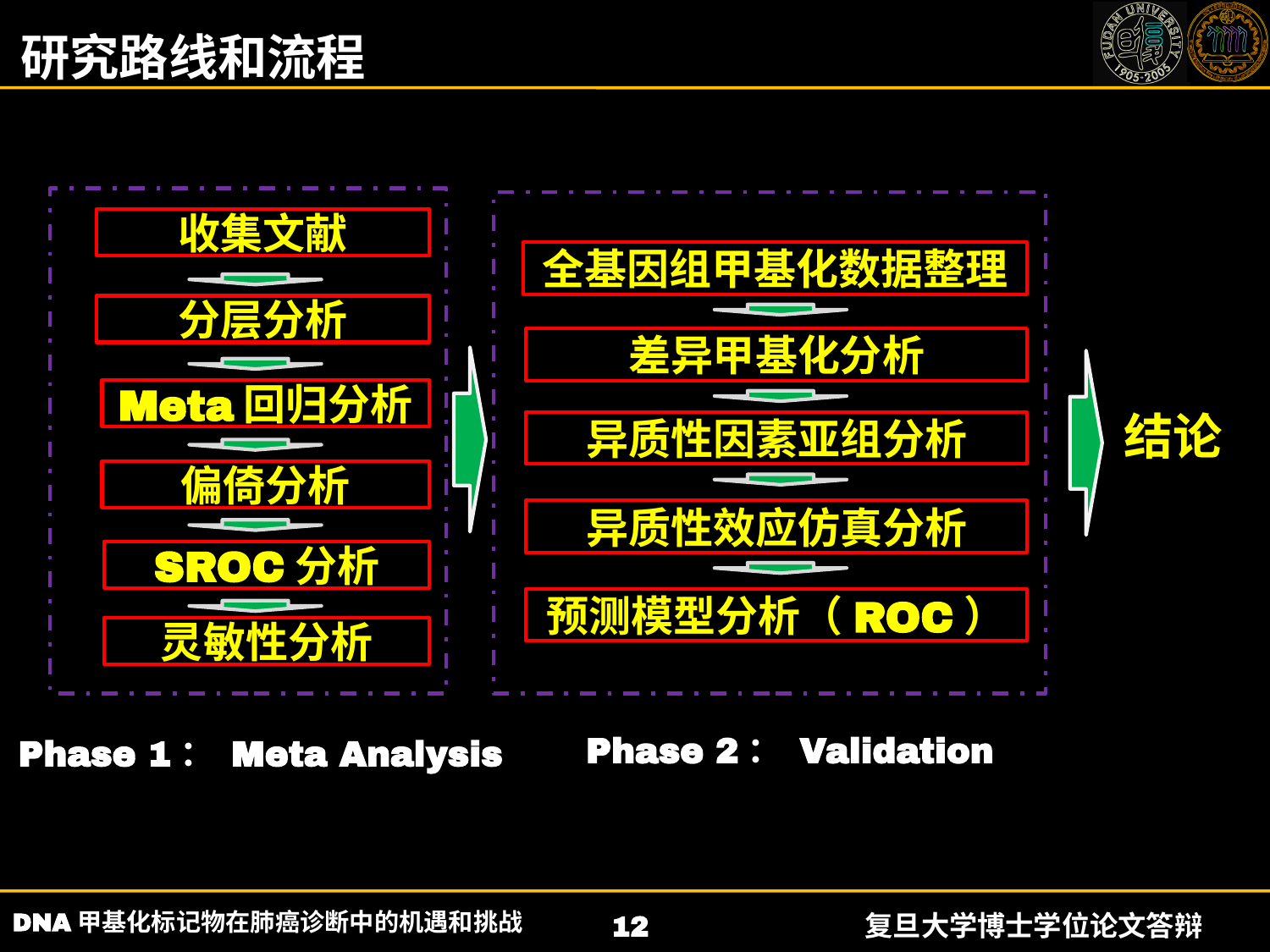

研究路线和流程

收集文献
全基因组甲基化数据整理

分层分析

差异甲基化分析

Meta回归分析

结论
异质性因素亚组分析

偏倚分析

异质性效应仿真分析

SROC分析

预测模型分析（ROC）

灵敏性分析
Phase 2： Validation
Phase 1： Meta Analysis
DNA甲基化标记物在肺癌诊断中的机遇和挑战
12
复旦大学博士学位论文答辩